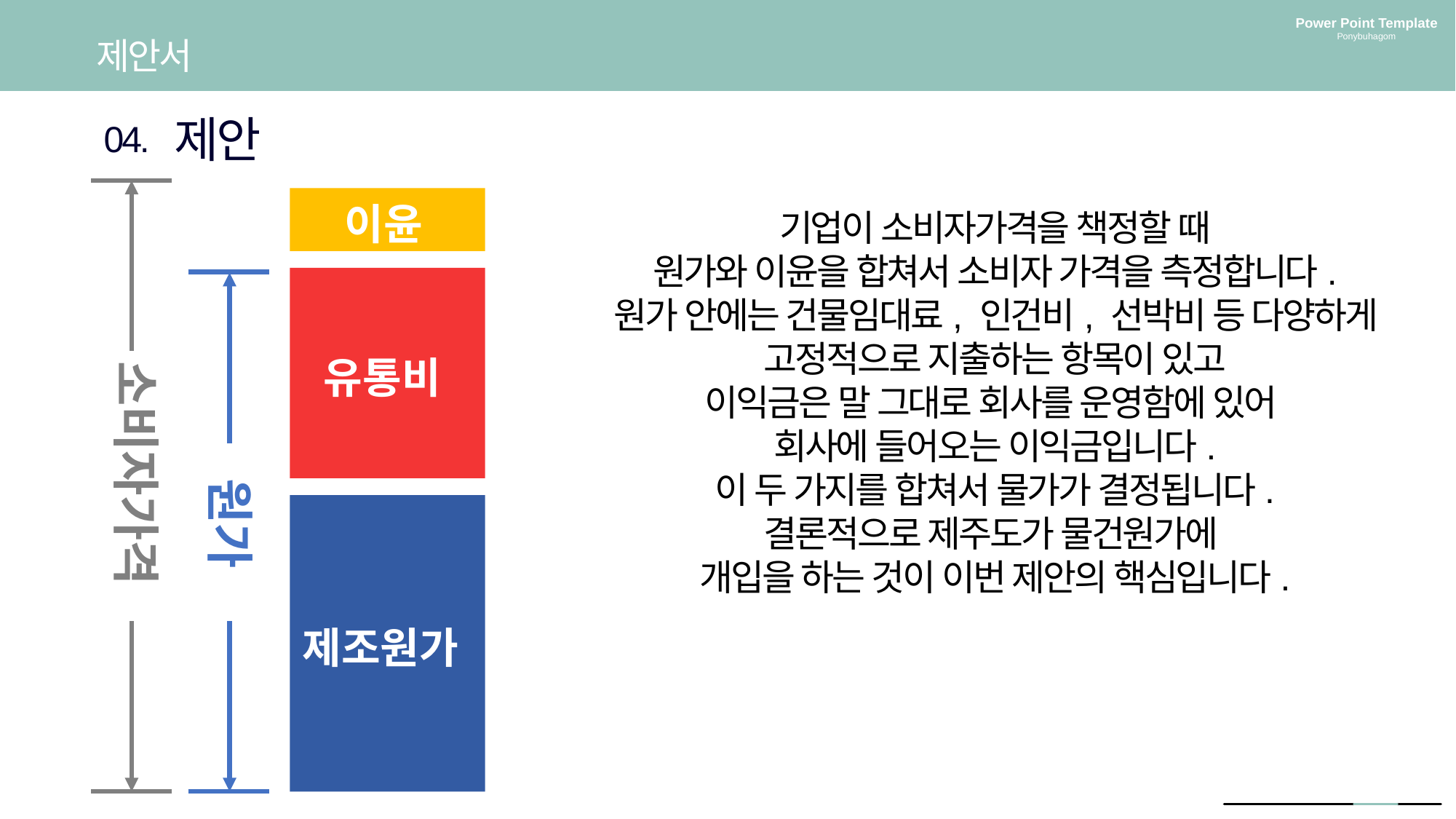

Power Point Template
Ponybuhagom
제안서
제안
04.

이윤

유통비
소비자가격
원가

제조원가
기업이 소비자가격을 책정할 때
원가와 이윤을 합쳐서 소비자 가격을 측정합니다.
원가 안에는 건물임대료, 인건비, 선박비 등 다양하게 고정적으로 지출하는 항목이 있고
이익금은 말 그대로 회사를 운영함에 있어
회사에 들어오는 이익금입니다.
이 두 가지를 합쳐서 물가가 결정됩니다.
결론적으로 제주도가 물건원가에
개입을 하는 것이 이번 제안의 핵심입니다.